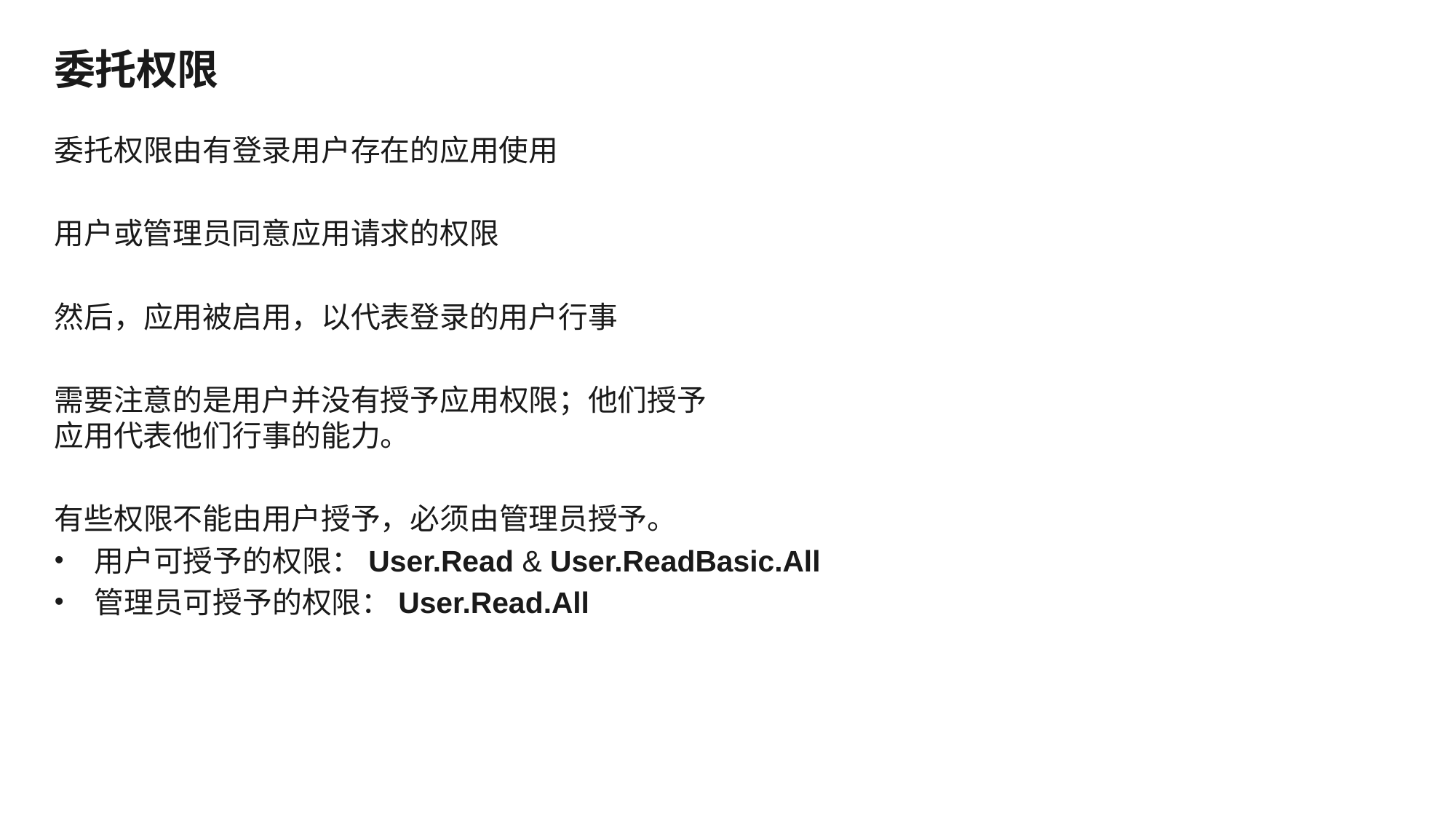

# 委托权限
委托权限由有登录用户存在的应用使用

用户或管理员同意应用请求的权限

然后，应用被启用，以代表登录的用户行事

需要注意的是用户并没有授予应用权限；他们授予
应用代表他们行事的能力。

有些权限不能由用户授予，必须由管理员授予。
用户可授予的权限：User.Read & User.ReadBasic.All
管理员可授予的权限：User.Read.All